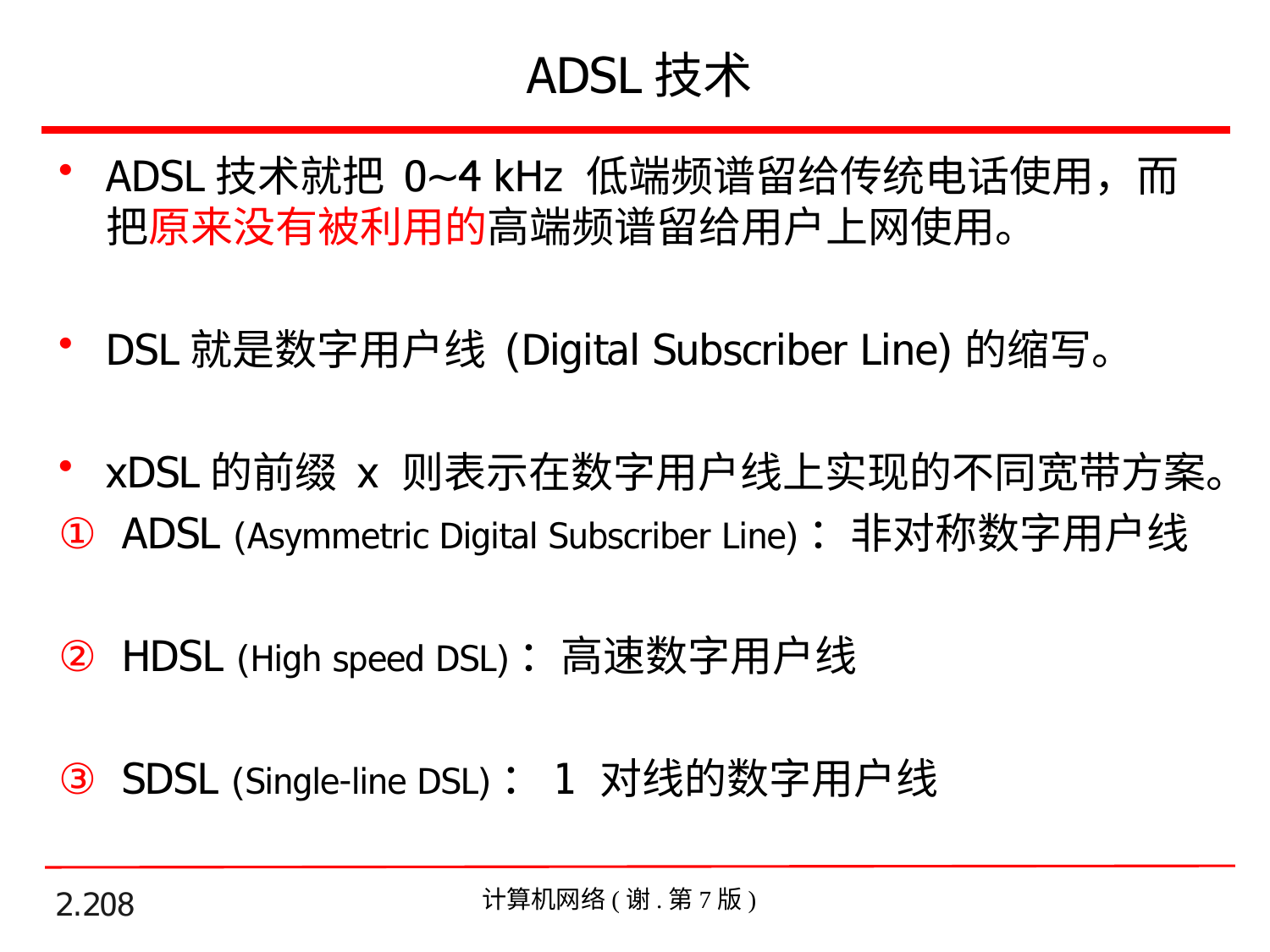

# ADSL技术
ADSL技术就把 0~4 kHz 低端频谱留给传统电话使用，而把原来没有被利用的高端频谱留给用户上网使用。

DSL就是数字用户线 (Digital Subscriber Line)的缩写。

xDSL的前缀 x 则表示在数字用户线上实现的不同宽带方案。
ADSL (Asymmetric Digital Subscriber Line)：非对称数字用户线

HDSL (High speed DSL)：高速数字用户线

SDSL (Single-line DSL)：1 对线的数字用户线